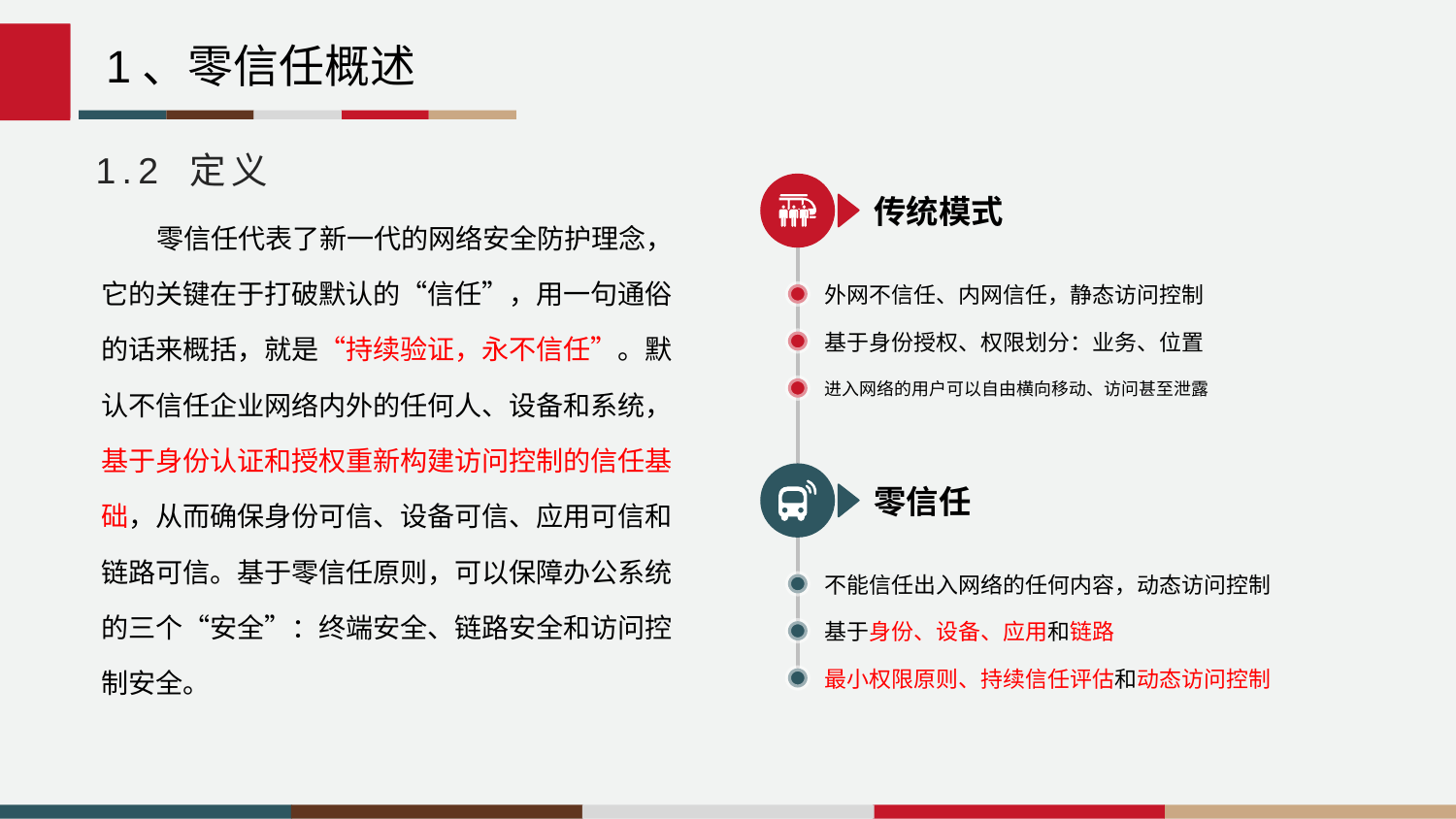

ImpTraceLabele7b36a6a063cb1856104ac76b244a51a@=

1、零信任概述

1.2 定义

传统模式

外网不信任、内网信任，静态访问控制

基于身份授权、权限划分：业务、位置

进入网络的用户可以自由横向移动、访问甚至泄露

零信任

不能信任出入网络的任何内容，动态访问控制

基于身份、设备、应用和链路

最小权限原则、持续信任评估和动态访问控制

        零信任代表了新一代的网络安全防护理念，它的关键在于打破默认的“信任”，用一句通俗的话来概括，就是“持续验证，永不信任”。默认不信任企业网络内外的任何人、设备和系统，基于身份认证和授权重新构建访问控制的信任基础，从而确保身份可信、设备可信、应用可信和链路可信。基于零信任原则，可以保障办公系统的三个“安全”：终端安全、链路安全和访问控制安全。